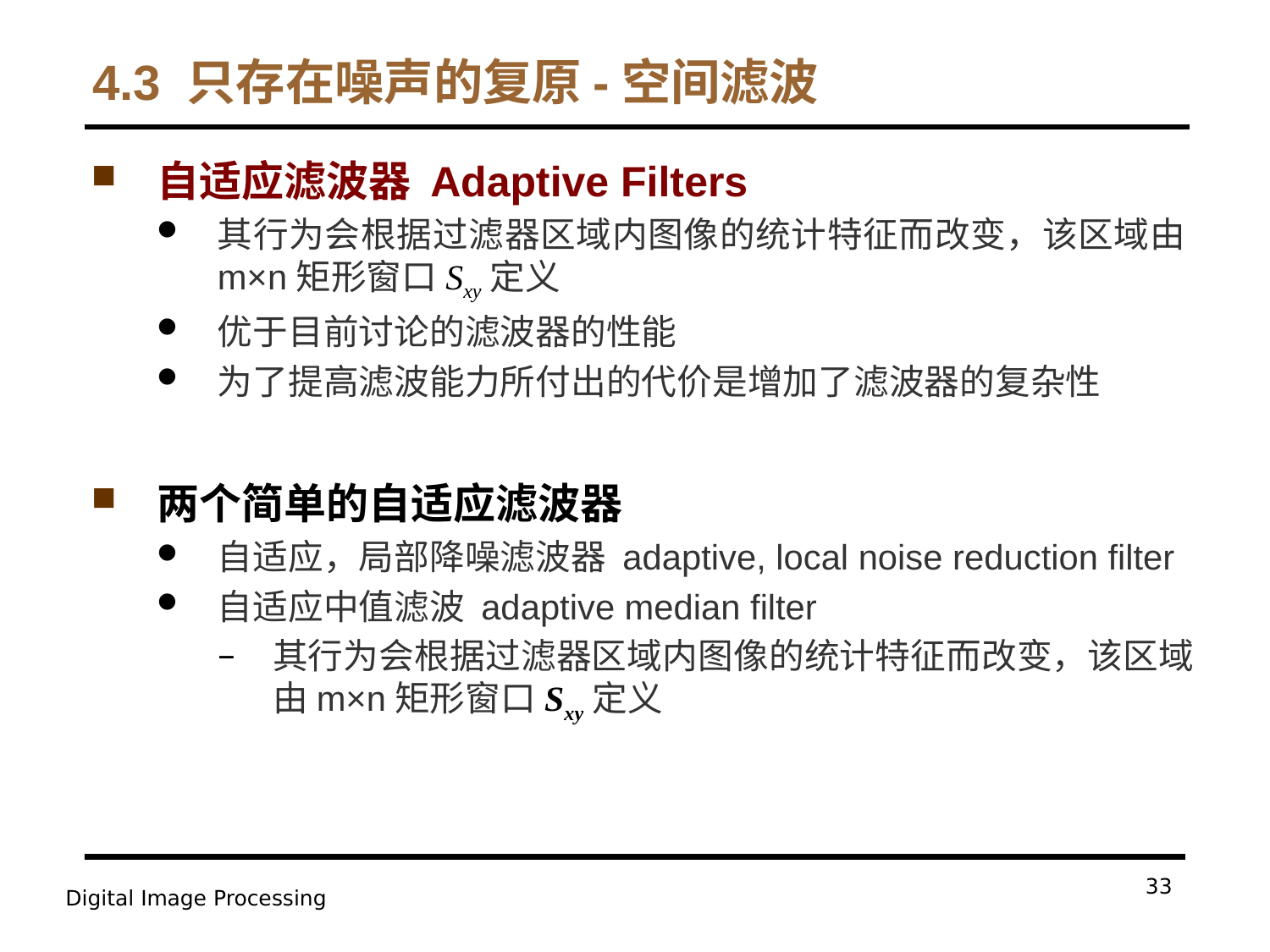

# 4.3 只存在噪声的复原-空间滤波
自适应滤波器 Adaptive Filters
其行为会根据过滤器区域内图像的统计特征而改变，该区域由m×n矩形窗口Sxy定义
优于目前讨论的滤波器的性能
为了提高滤波能力所付出的代价是增加了滤波器的复杂性

两个简单的自适应滤波器
自适应，局部降噪滤波器 adaptive, local noise reduction filter
自适应中值滤波 adaptive median filter
其行为会根据过滤器区域内图像的统计特征而改变，该区域由m×n矩形窗口Sxy定义

33
Digital Image Processing